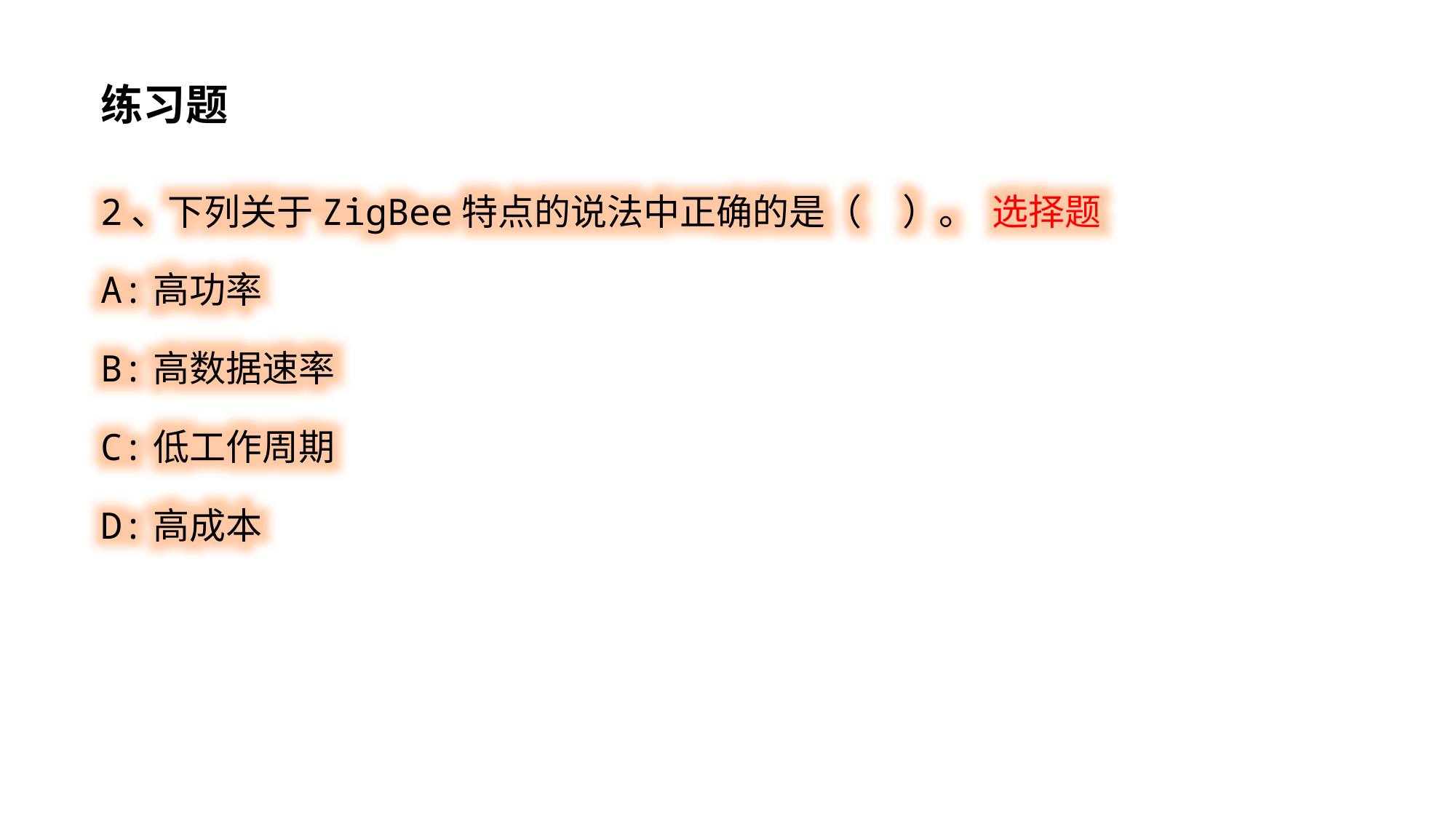

练习题
2、下列关于ZigBee特点的说法中正确的是（     ）。  选择题

A:高功率

B:高数据速率

C:低工作周期

D:高成本